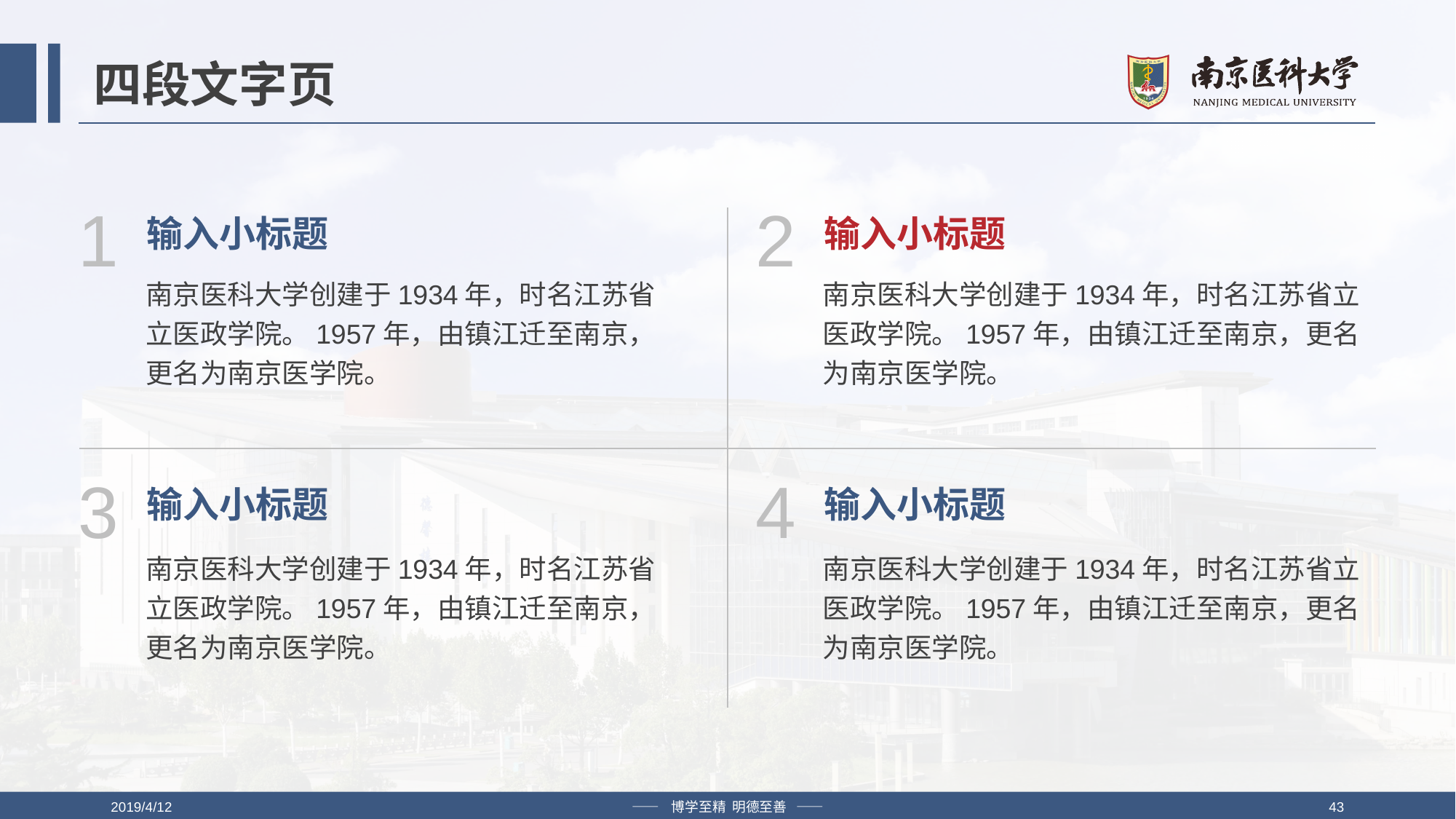

# 四段文字页
1
2
输入小标题
输入小标题
南京医科大学创建于1934年，时名江苏省立医政学院。1957年，由镇江迁至南京，更名为南京医学院。
南京医科大学创建于1934年，时名江苏省立医政学院。1957年，由镇江迁至南京，更名为南京医学院。
3
4
输入小标题
输入小标题
南京医科大学创建于1934年，时名江苏省立医政学院。1957年，由镇江迁至南京，更名为南京医学院。
南京医科大学创建于1934年，时名江苏省立医政学院。1957年，由镇江迁至南京，更名为南京医学院。
2019/4/12
——   博学至精  明德至善   ——
43